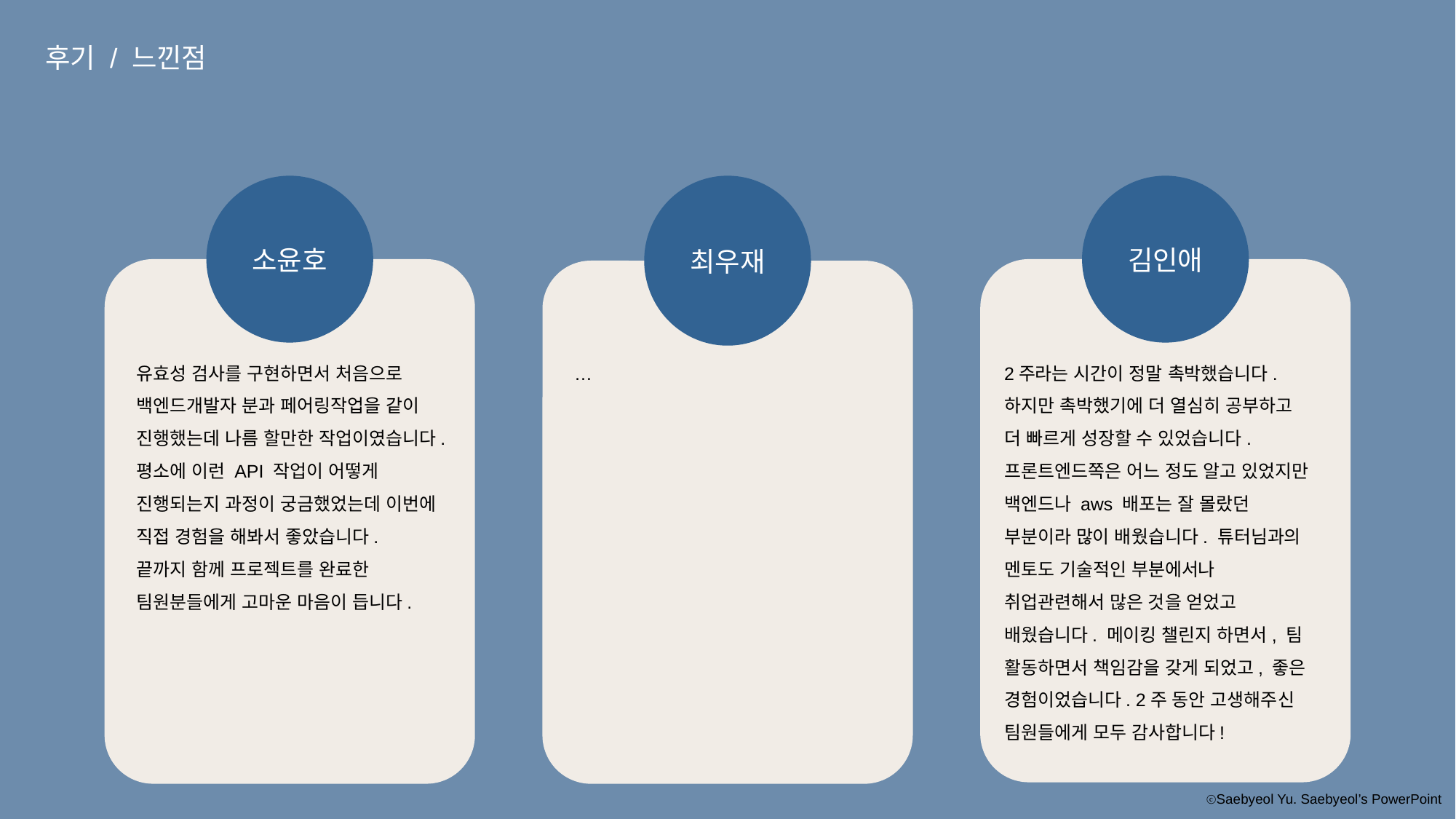

후기 / 느낀점
소윤호

최우재

김인애

유효성 검사를 구현하면서 처음으로 백엔드개발자 분과 페어링작업을 같이 진행했는데 나름 할만한 작업이였습니다.
평소에 이런 API 작업이 어떻게 진행되는지 과정이 궁금했었는데 이번에 직접 경험을 해봐서 좋았습니다.
끝까지 함께 프로젝트를 완료한 팀원분들에게 고마운 마음이 듭니다.
…
2주라는 시간이 정말 촉박했습니다. 하지만 촉박했기에 더 열심히 공부하고 더 빠르게 성장할 수 있었습니다. 프론트엔드쪽은 어느 정도 알고 있었지만 백엔드나 aws 배포는 잘 몰랐던 부분이라 많이 배웠습니다. 튜터님과의 멘토도 기술적인 부분에서나 취업관련해서 많은 것을 얻었고 배웠습니다. 메이킹 챌린지 하면서, 팀 활동하면서 책임감을 갖게 되었고, 좋은 경험이었습니다. 2주 동안 고생해주신 팀원들에게 모두 감사합니다!